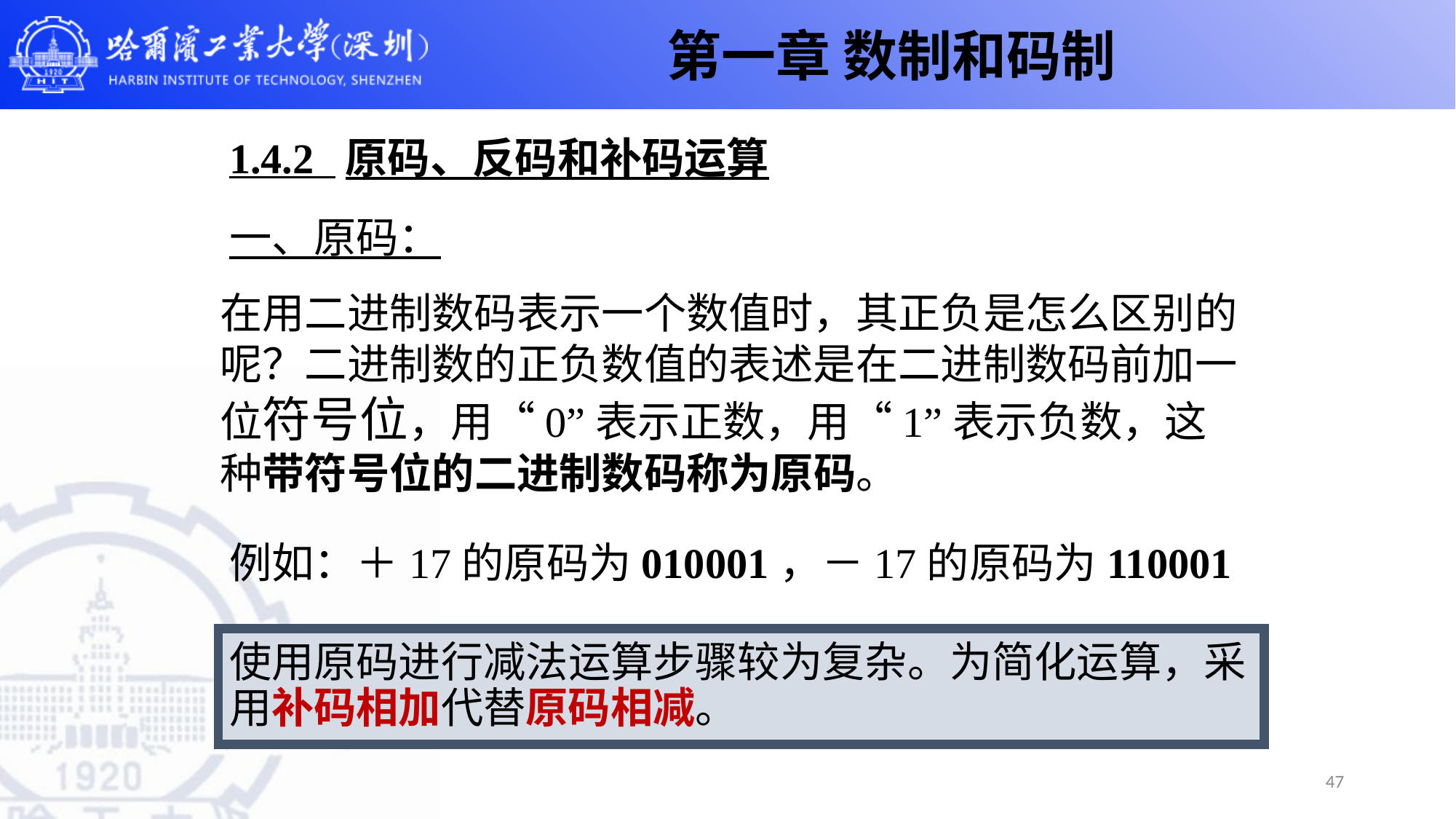

第一章 数制和码制
# 1.4.2  原码、反码和补码运算
一、原码：
在用二进制数码表示一个数值时，其正负是怎么区别的呢？二进制数的正负数值的表述是在二进制数码前加一位符号位，用“0”表示正数，用“1”表示负数，这种带符号位的二进制数码称为原码。
例如：＋17的原码为010001，－17的原码为110001
使用原码进行减法运算步骤较为复杂。为简化运算，采用补码相加代替原码相减。
47